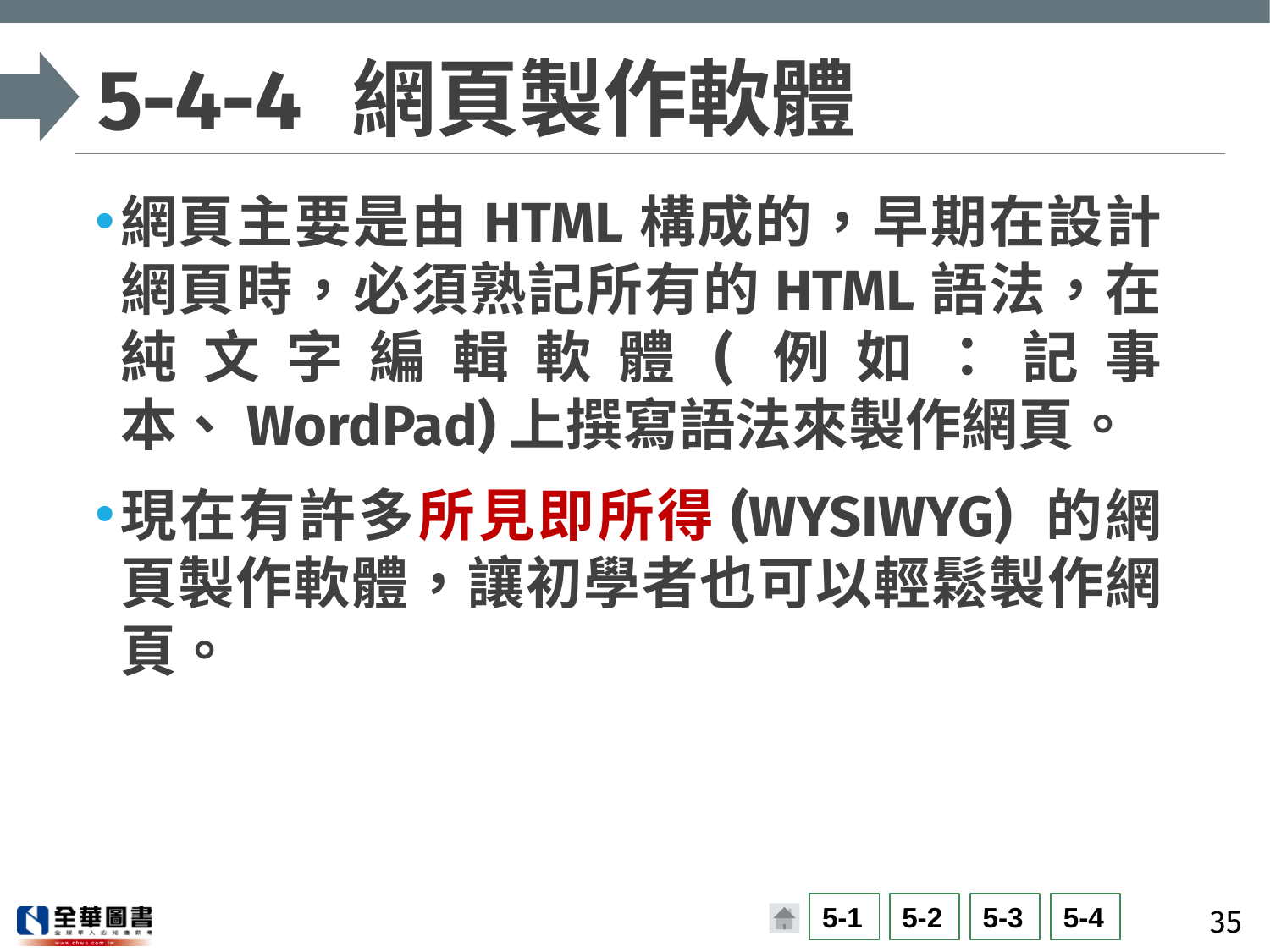

# 5-4-4	網頁製作軟體
網頁主要是由HTML構成的，早期在設計網頁時，必須熟記所有的HTML語法，在純文字編輯軟體(例如：記事本、WordPad)上撰寫語法來製作網頁。
現在有許多所見即所得(WYSIWYG) 的網頁製作軟體，讓初學者也可以輕鬆製作網頁。
35